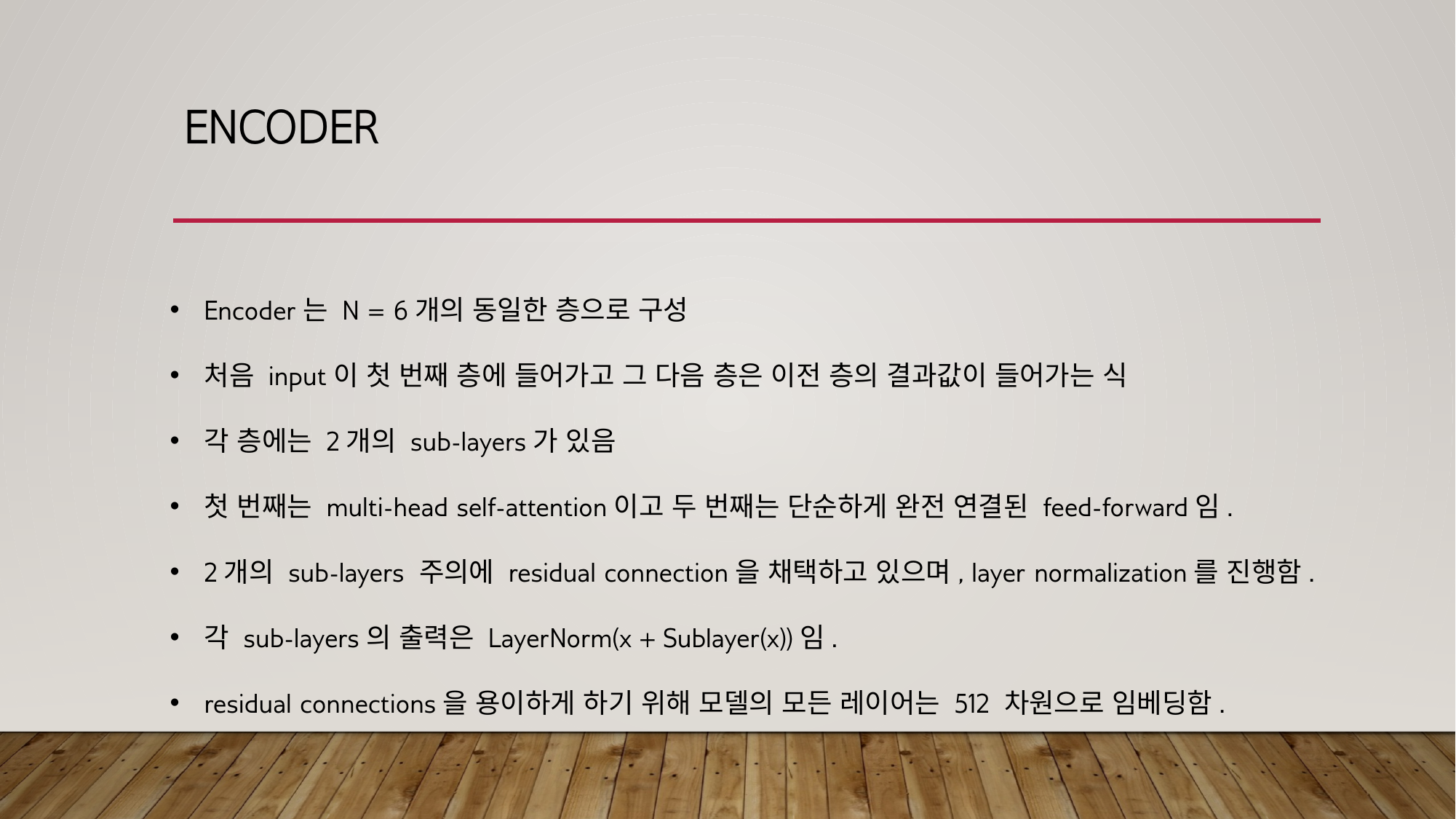

# Encoder
Encoder는 N = 6개의 동일한 층으로 구성
처음 input이 첫 번째 층에 들어가고 그 다음 층은 이전 층의 결과값이 들어가는 식
각 층에는 2개의 sub-layers가 있음
첫 번째는 multi-head self-attention이고 두 번째는 단순하게 완전 연결된 feed-forward임.
2개의 sub-layers 주의에 residual connection을 채택하고 있으며, layer normalization를 진행함.
각 sub-layers의 출력은 LayerNorm(x + Sublayer(x))임.
residual connections을 용이하게 하기 위해 모델의 모든 레이어는 512 차원으로 임베딩함.